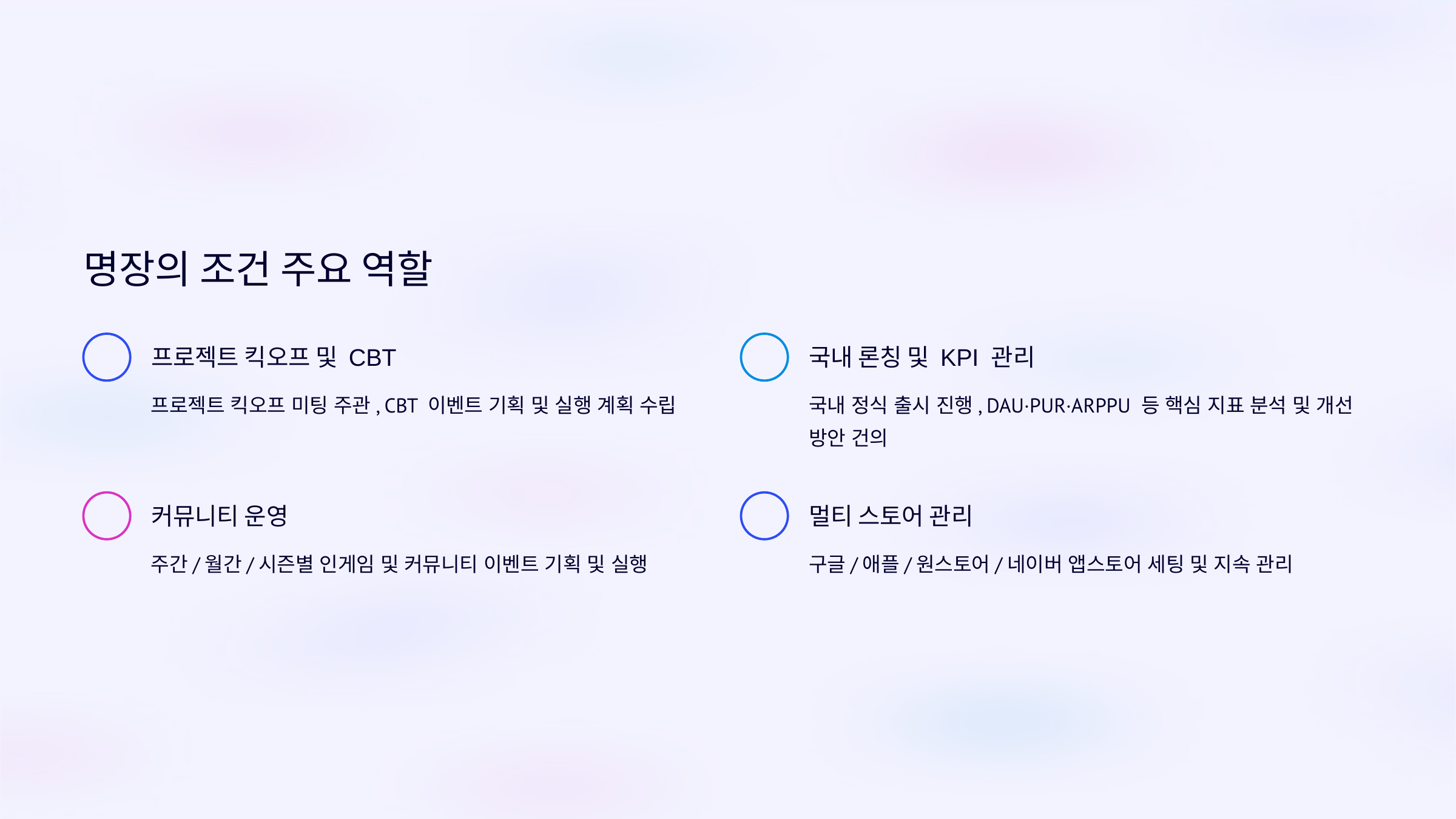

명장의 조건 주요 역할

프로젝트 킥오프 및 CBT
국내 론칭 및 KPI 관리
프로젝트 킥오프 미팅 주관, CBT 이벤트 기획 및 실행 계획 수립
국내 정식 출시 진행, DAU·PUR·ARPPU 등 핵심 지표 분석 및 개선 방안 건의

커뮤니티 운영
멀티 스토어 관리
주간/월간/시즌별 인게임 및 커뮤니티 이벤트 기획 및 실행
구글/애플/원스토어/네이버 앱스토어 세팅 및 지속 관리